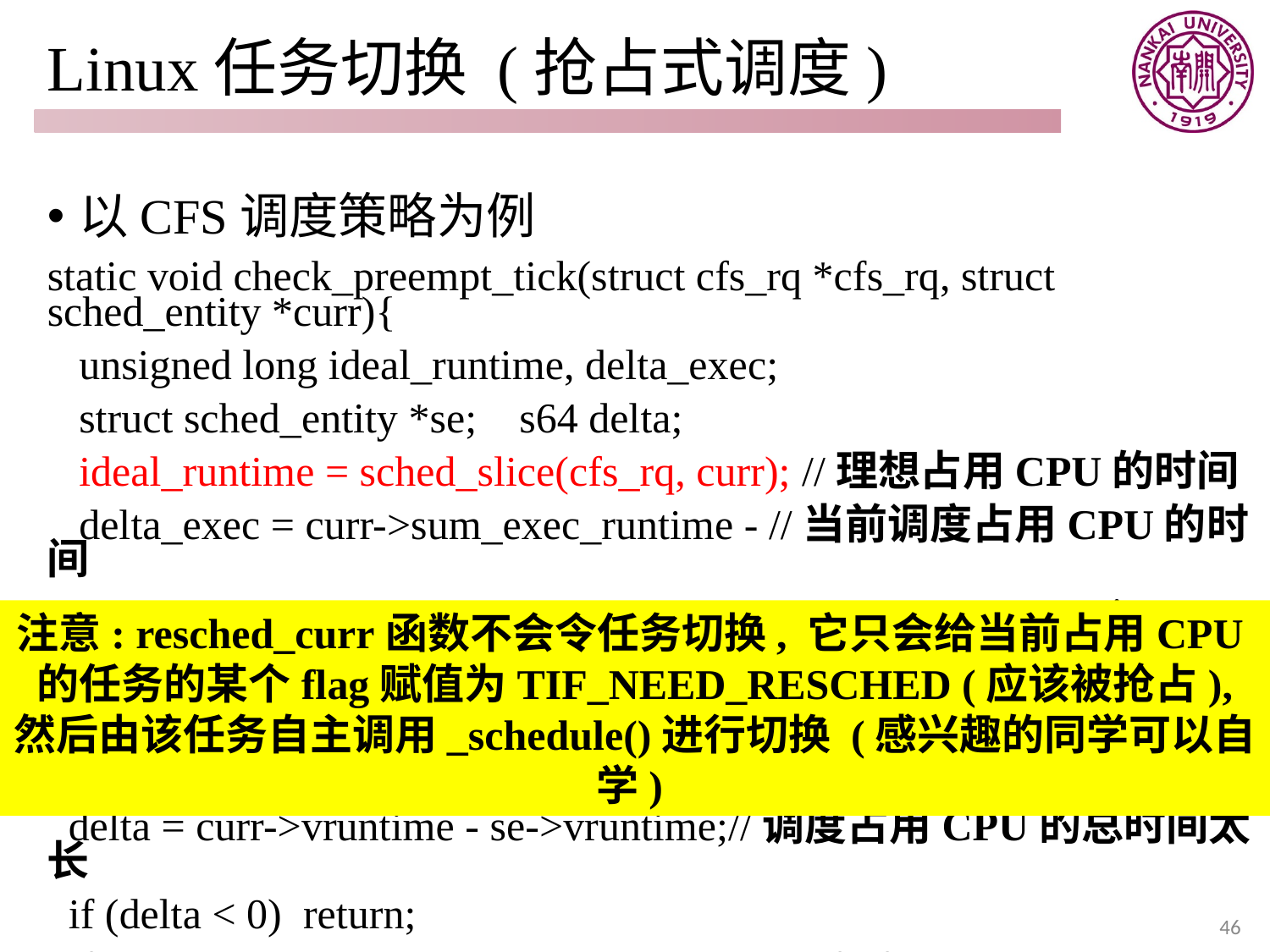

# Linux任务切换 (抢占式调度)
以CFS调度策略为例
static void check_preempt_tick(struct cfs_rq *cfs_rq, struct sched_entity *curr){
   unsigned long ideal_runtime, delta_exec;
   struct sched_entity *se;    s64 delta;
   ideal_runtime = sched_slice(cfs_rq, curr); //理想占用CPU的时间
   delta_exec = curr->sum_exec_runtime - //当前调度占用CPU的时间
                                                         curr->prev_sum_exec_runtime;
   if (delta_exec > ideal_runtime){resched_curr(rq_of(cfs_rq));  return;}
   ......
   se = __pick_first_entity(cfs_rq);
  delta = curr->vruntime - se->vruntime;//调度占用CPU的总时间太长
  if (delta < 0)  return;
  if (delta > ideal_runtime)  resched_curr(rq_of(cfs_rq));}
注意: resched_curr函数不会令任务切换, 它只会给当前占用CPU的任务的某个flag赋值为TIF_NEED_RESCHED (应该被抢占), 然后由该任务自主调用_schedule()进行切换 (感兴趣的同学可以自学)
46